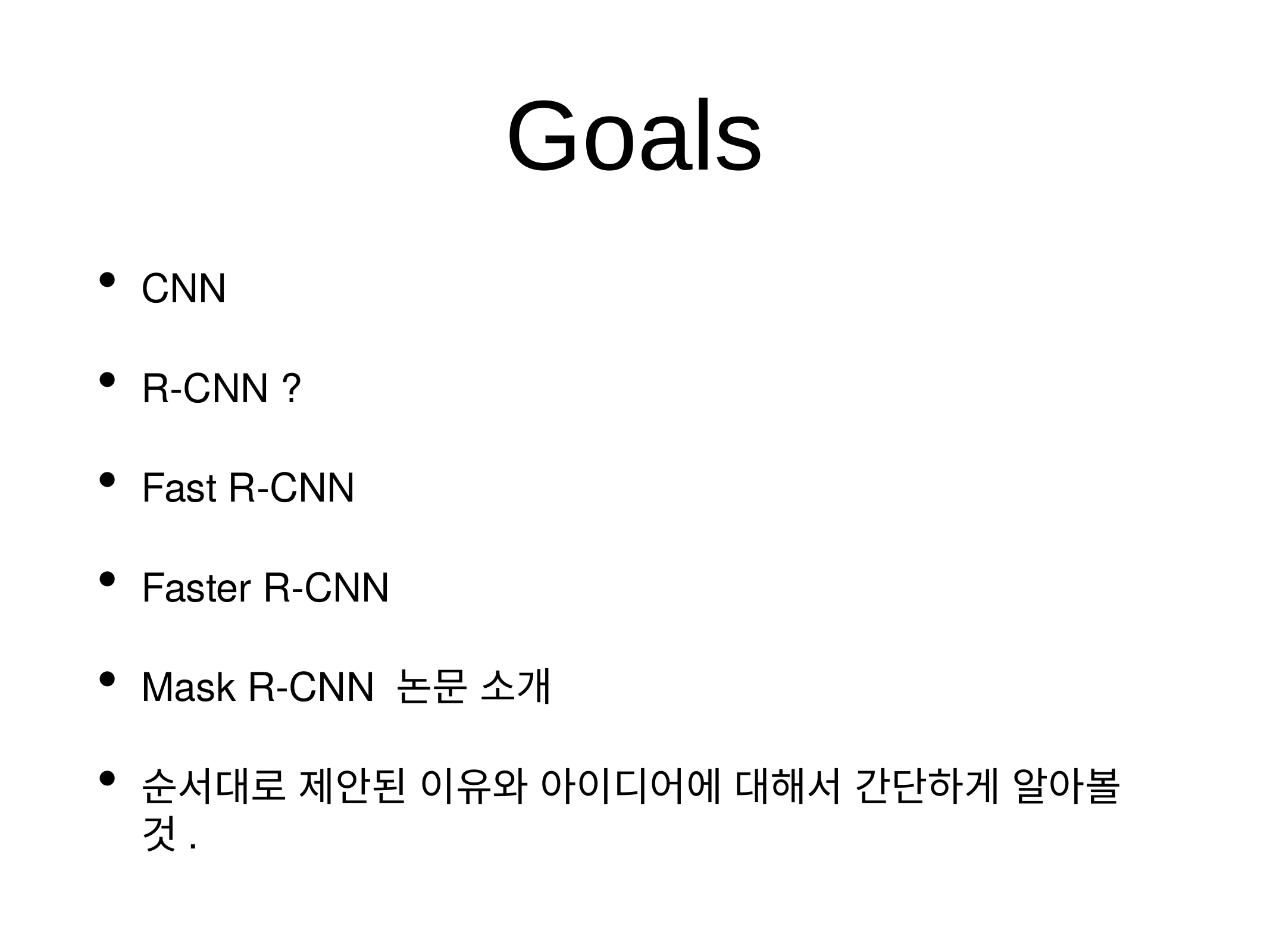

# Goals
CNN
R-CNN ?
Fast R-CNN
Faster R-CNN
Mask R-CNN 논문 소개
순서대로 제안된 이유와 아이디어에 대해서 간단하게 알아볼 것.